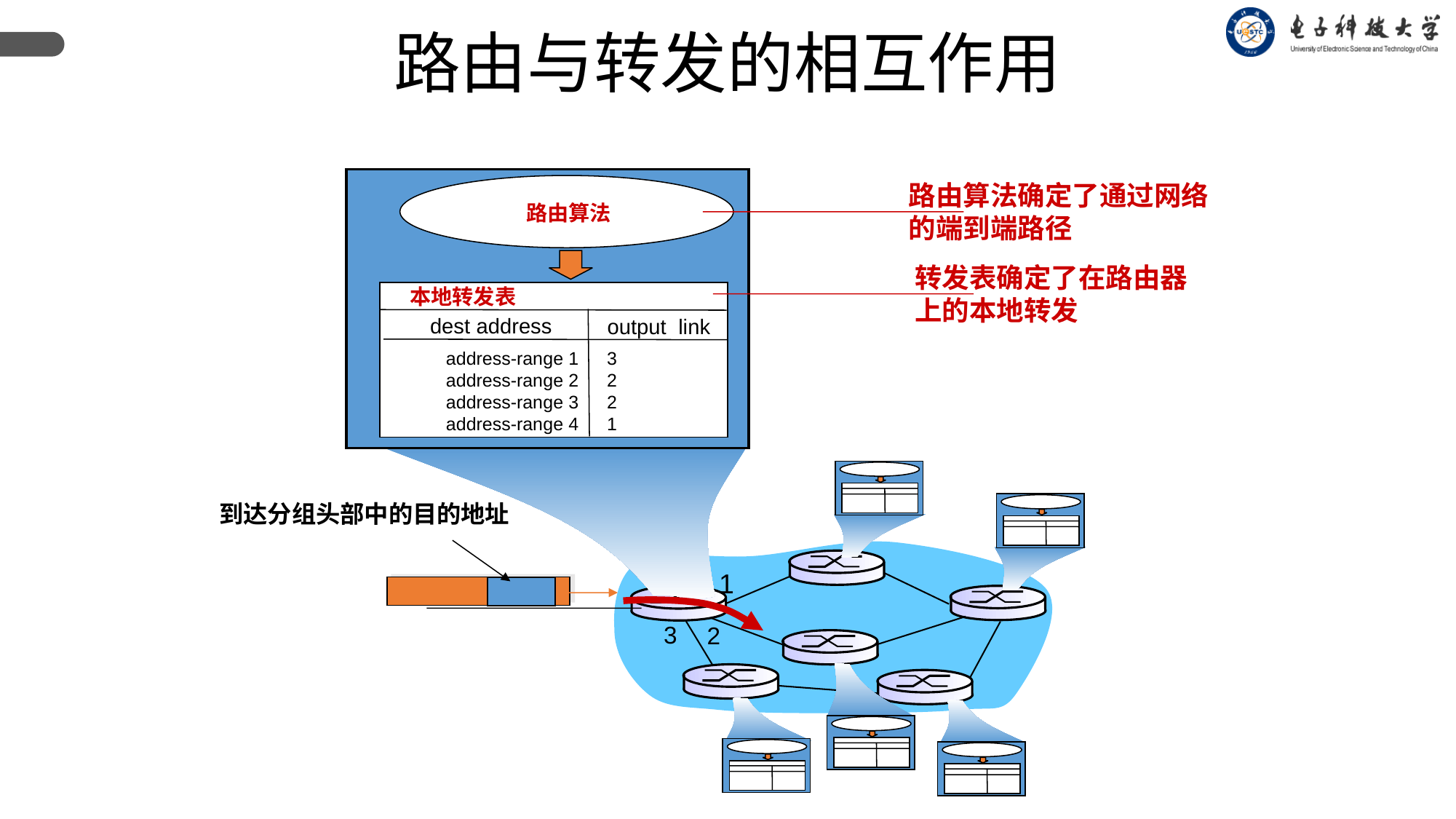

路由与转发的相互作用

路由算法确定了通过网络
的端到端路径

路由算法

转发表确定了在路由器
上的本地转发

本地转发表

dest address
output  link

address-range 1
address-range 2
address-range 3
address-range 4
3
2
2
1

到达分组头部中的目的地址

1
3
2